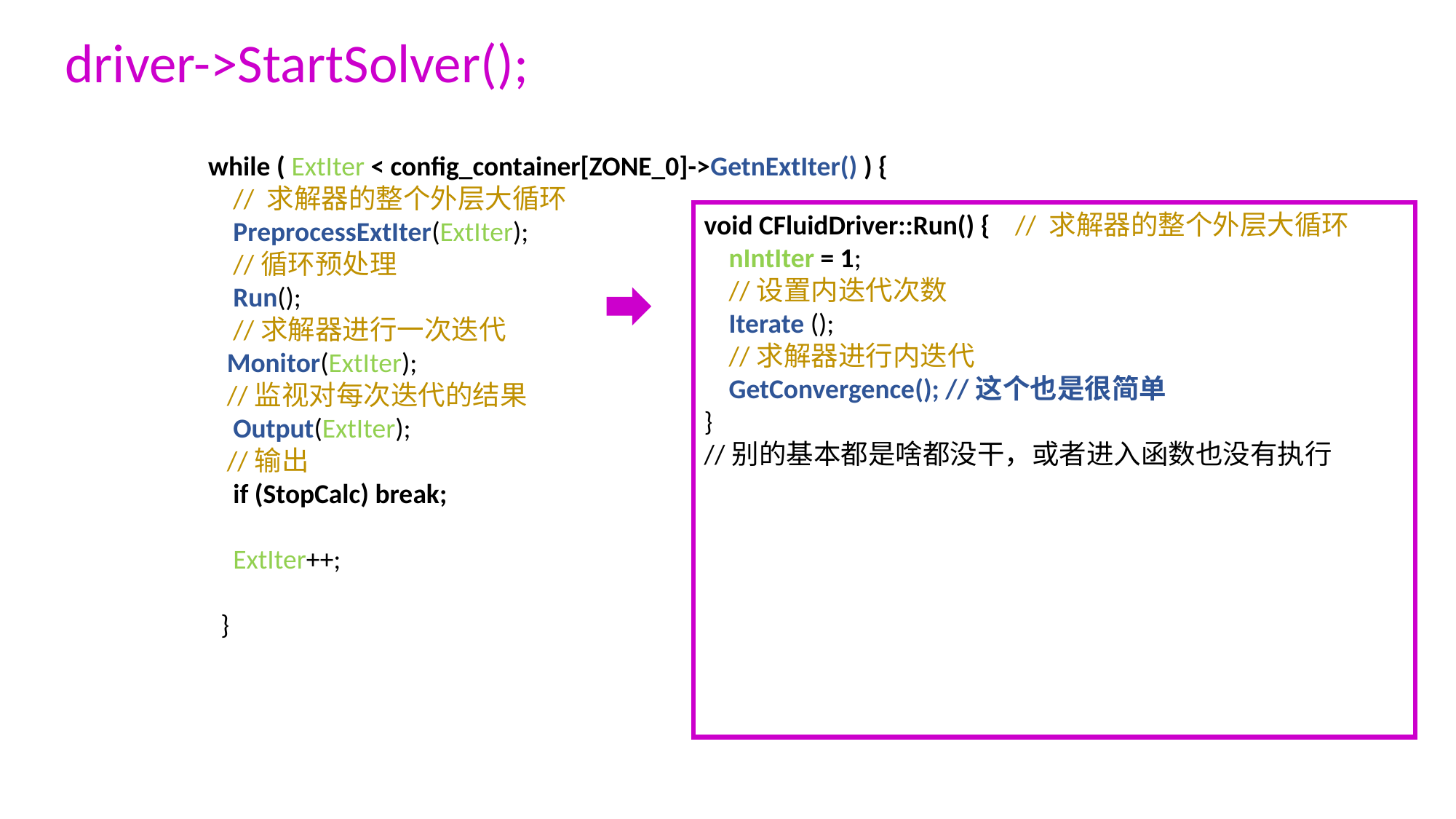

driver->StartSolver();
while ( ExtIter < config_container[ZONE_0]->GetnExtIter() ) {
    // 求解器的整个外层大循环
    PreprocessExtIter(ExtIter);
    //循环预处理
    Run();
    //求解器进行一次迭代
   Monitor(ExtIter);
   //监视对每次迭代的结果
    Output(ExtIter);
   //输出
    if (StopCalc) break;

    ExtIter++;

  }
void CFluidDriver::Run() {    // 求解器的整个外层大循环
    nIntIter = 1;
    //设置内迭代次数
    Iterate ();
    //求解器进行内迭代
    GetConvergence(); //这个也是很简单
}
//别的基本都是啥都没干，或者进入函数也没有执行